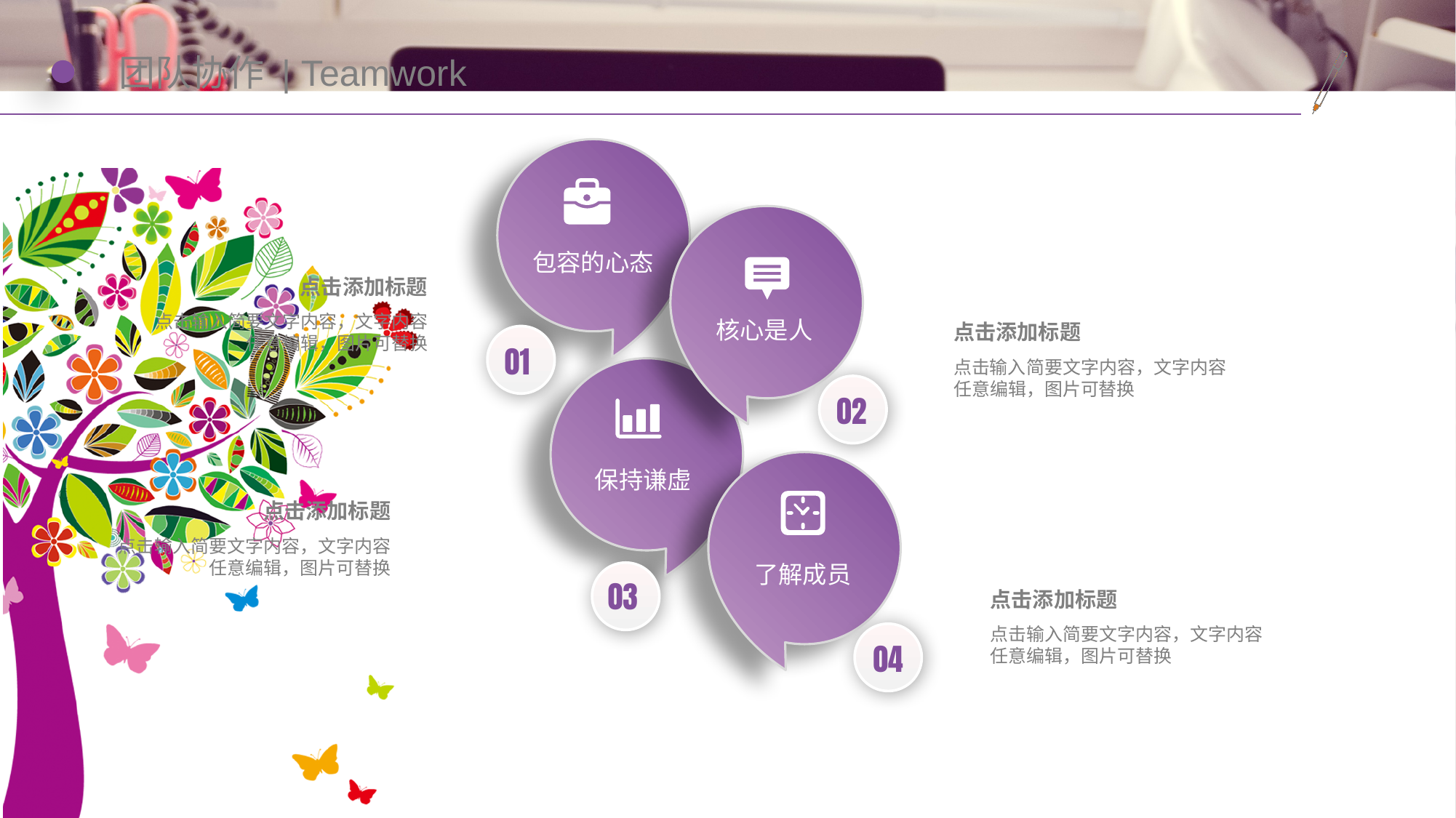

# 团队协作 | Teamwork

包容的心态

核心是人
点击添加标题
点击输入简要文字内容，文字内容任意编辑，图片可替换
点击添加标题
点击输入简要文字内容，文字内容任意编辑，图片可替换

01

02

保持谦虚

了解成员
点击添加标题
点击输入简要文字内容，文字内容任意编辑，图片可替换

03
点击添加标题
点击输入简要文字内容，文字内容任意编辑，图片可替换

04